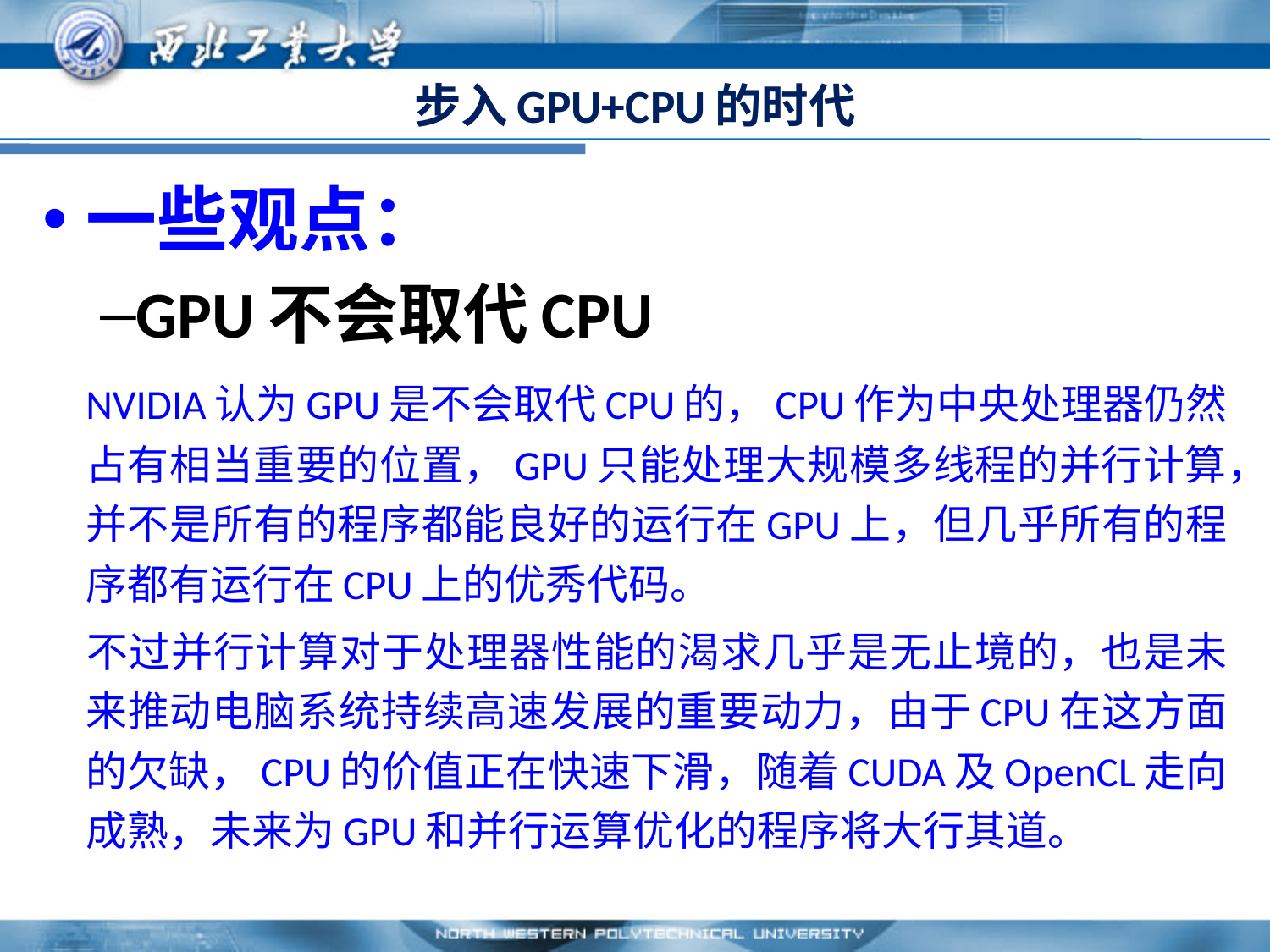

# 步入GPU+CPU的时代
一些观点：
GPU不会取代CPU
	NVIDIA认为GPU是不会取代CPU的，CPU作为中央处理器仍然占有相当重要的位置，GPU只能处理大规模多线程的并行计算，并不是所有的程序都能良好的运行在GPU上，但几乎所有的程序都有运行在CPU上的优秀代码。
	不过并行计算对于处理器性能的渴求几乎是无止境的，也是未来推动电脑系统持续高速发展的重要动力，由于CPU在这方面的欠缺，CPU的价值正在快速下滑，随着CUDA及OpenCL走向成熟，未来为GPU和并行运算优化的程序将大行其道。